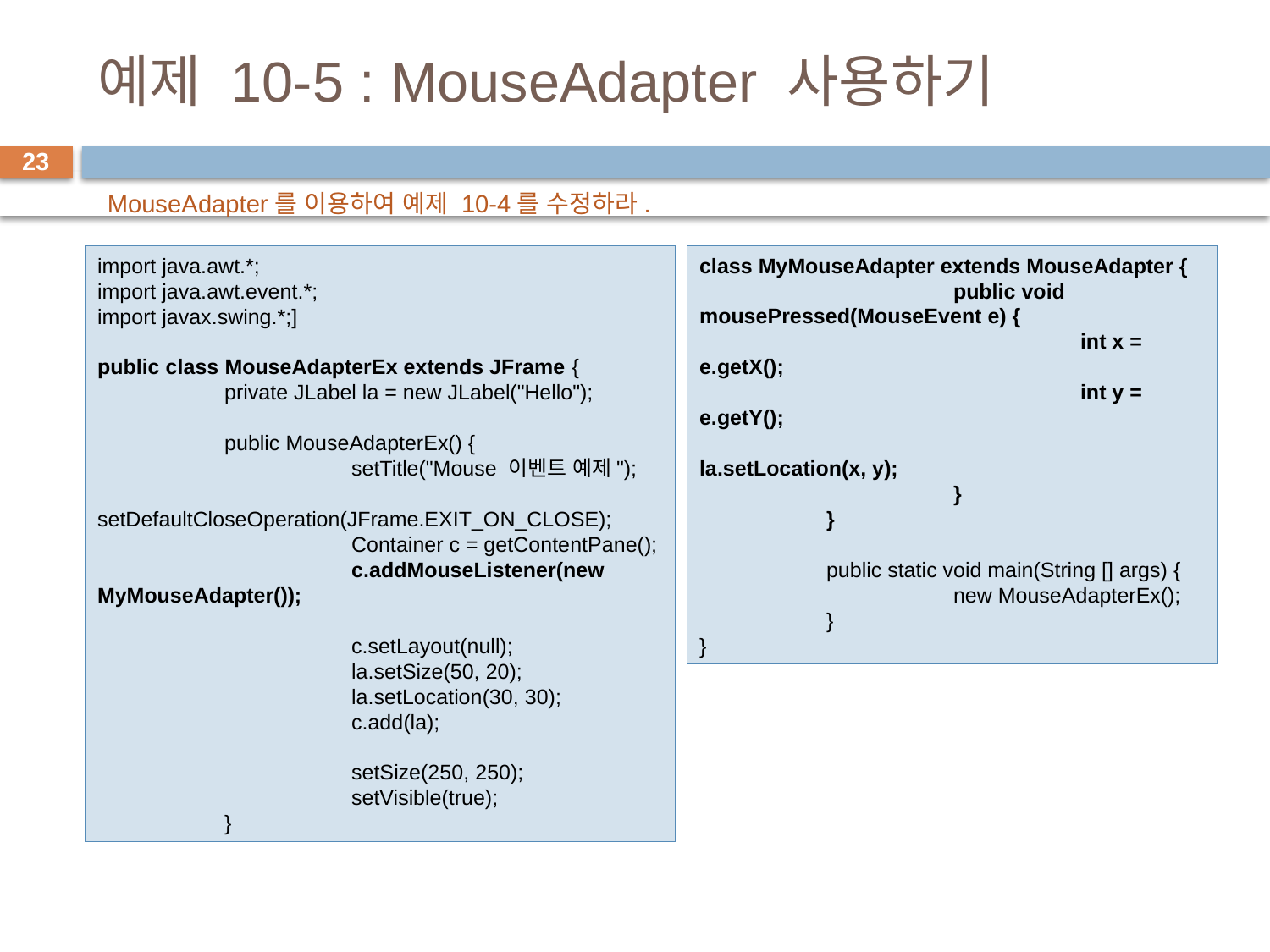

# 예제 10-5 : MouseAdapter 사용하기
23
MouseAdapter를 이용하여 예제 10-4를 수정하라.
import java.awt.*;
import java.awt.event.*;
import javax.swing.*;]

public class MouseAdapterEx extends JFrame {
	private JLabel la = new JLabel("Hello");

	public MouseAdapterEx() {
		setTitle("Mouse 이벤트 예제");
		setDefaultCloseOperation(JFrame.EXIT_ON_CLOSE);
		Container c = getContentPane();
		c.addMouseListener(new MyMouseAdapter());

		c.setLayout(null);
		la.setSize(50, 20);
		la.setLocation(30, 30);
		c.add(la);

		setSize(250, 250);
		setVisible(true);
	}
class MyMouseAdapter extends MouseAdapter {
		public void mousePressed(MouseEvent e) {
			int x = e.getX();
			int y = e.getY();
			la.setLocation(x, y);
		}
	}

	public static void main(String [] args) {
		new MouseAdapterEx();
	}
}